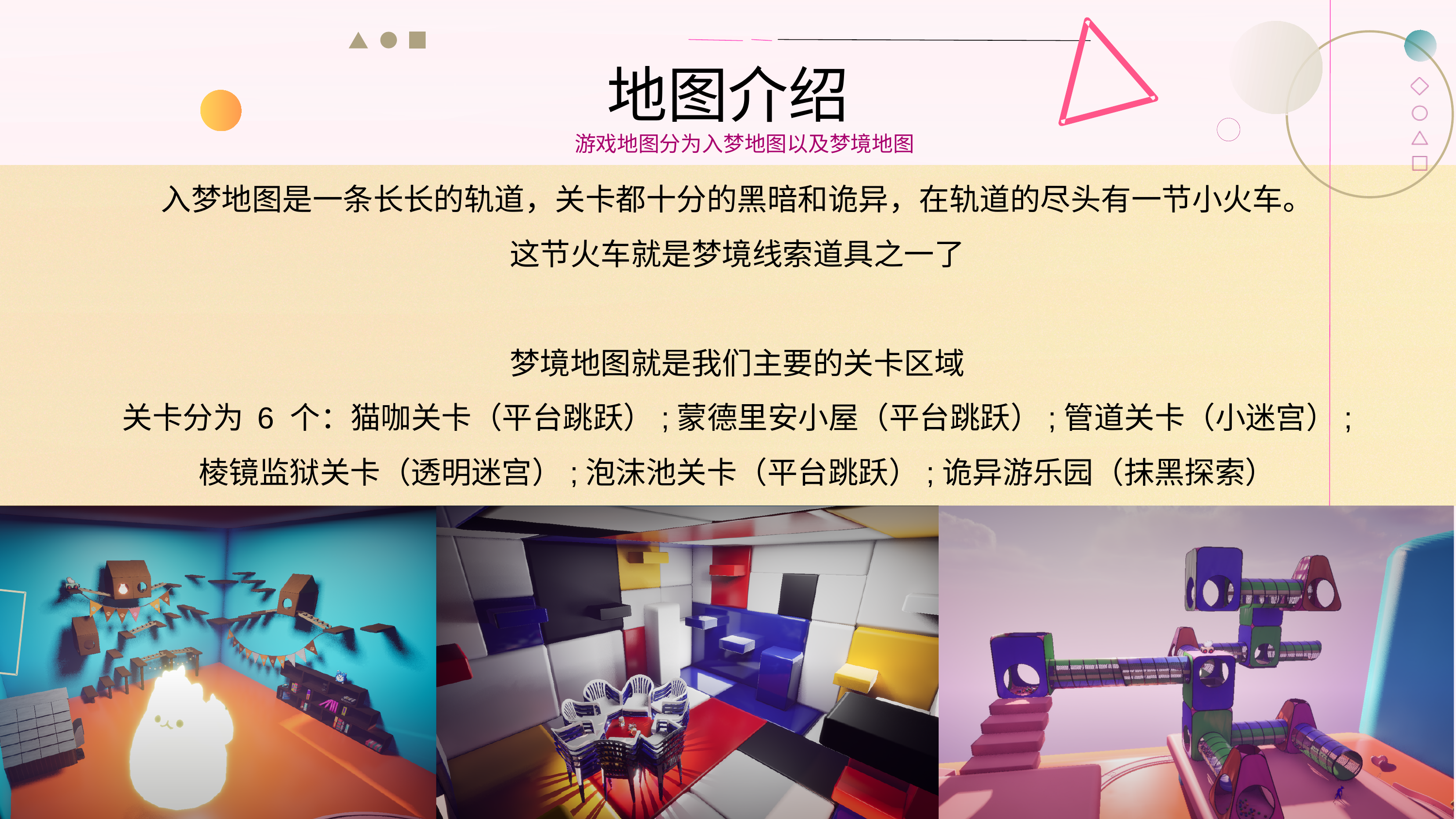

地图介绍

游戏地图分为入梦地图以及梦境地图

入梦地图是一条长长的轨道，关卡都十分的黑暗和诡异，在轨道的尽头有一节小火车。
这节火车就是梦境线索道具之一了

梦境地图就是我们主要的关卡区域
关卡分为 6 个：猫咖关卡（平台跳跃）;蒙德里安小屋（平台跳跃）;管道关卡（小迷宫）;
棱镜监狱关卡（透明迷宫）;泡沫池关卡（平台跳跃）;诡异游乐园（抹黑探索）